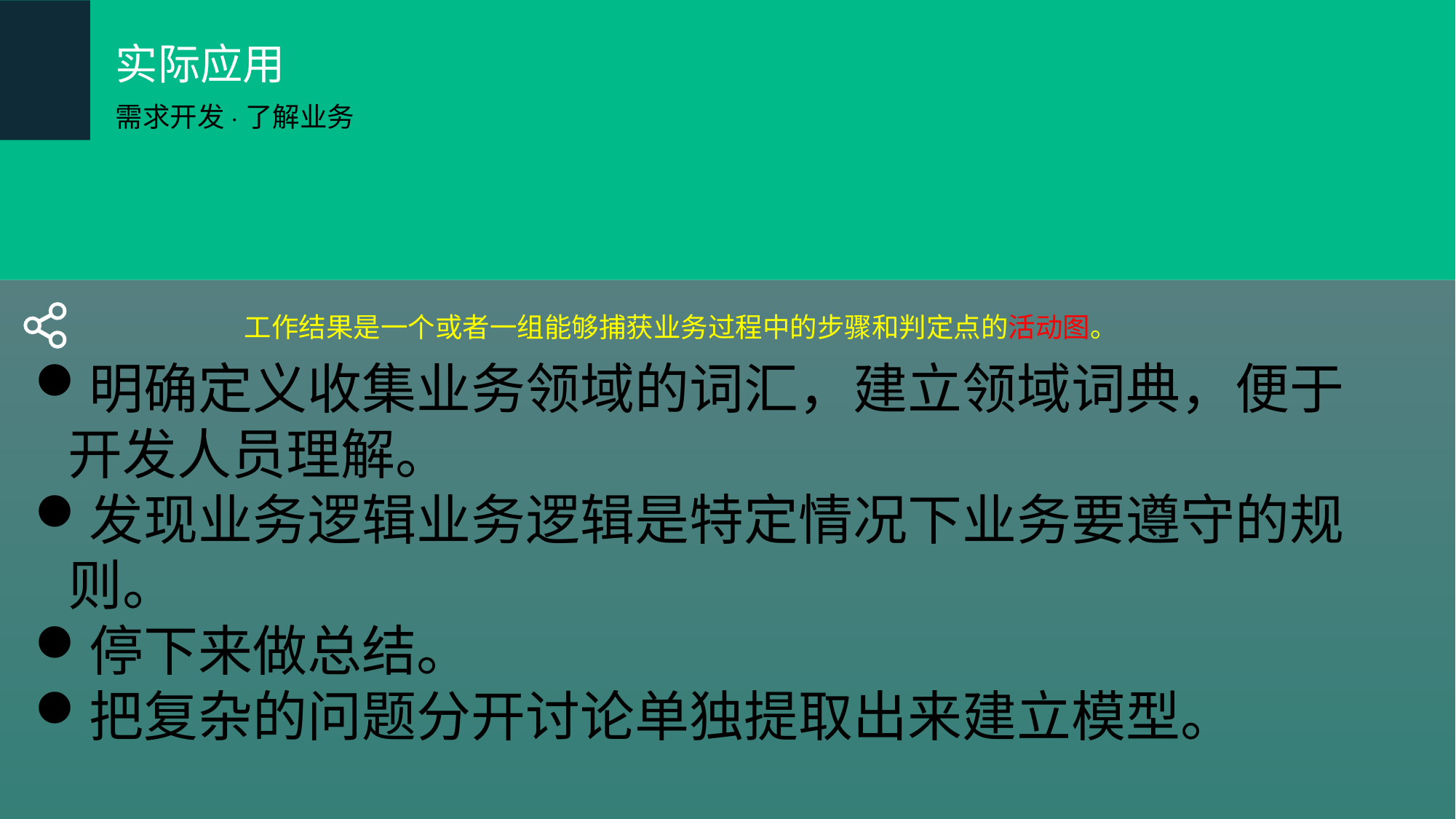

实际应用
需求开发·了解业务

工作结果是一个或者一组能够捕获业务过程中的步骤和判定点的活动图。
明确定义收集业务领域的词汇，建立领域词典，便于开发人员理解。
发现业务逻辑业务逻辑是特定情况下业务要遵守的规则。
停下来做总结。
把复杂的问题分开讨论单独提取出来建立模型。